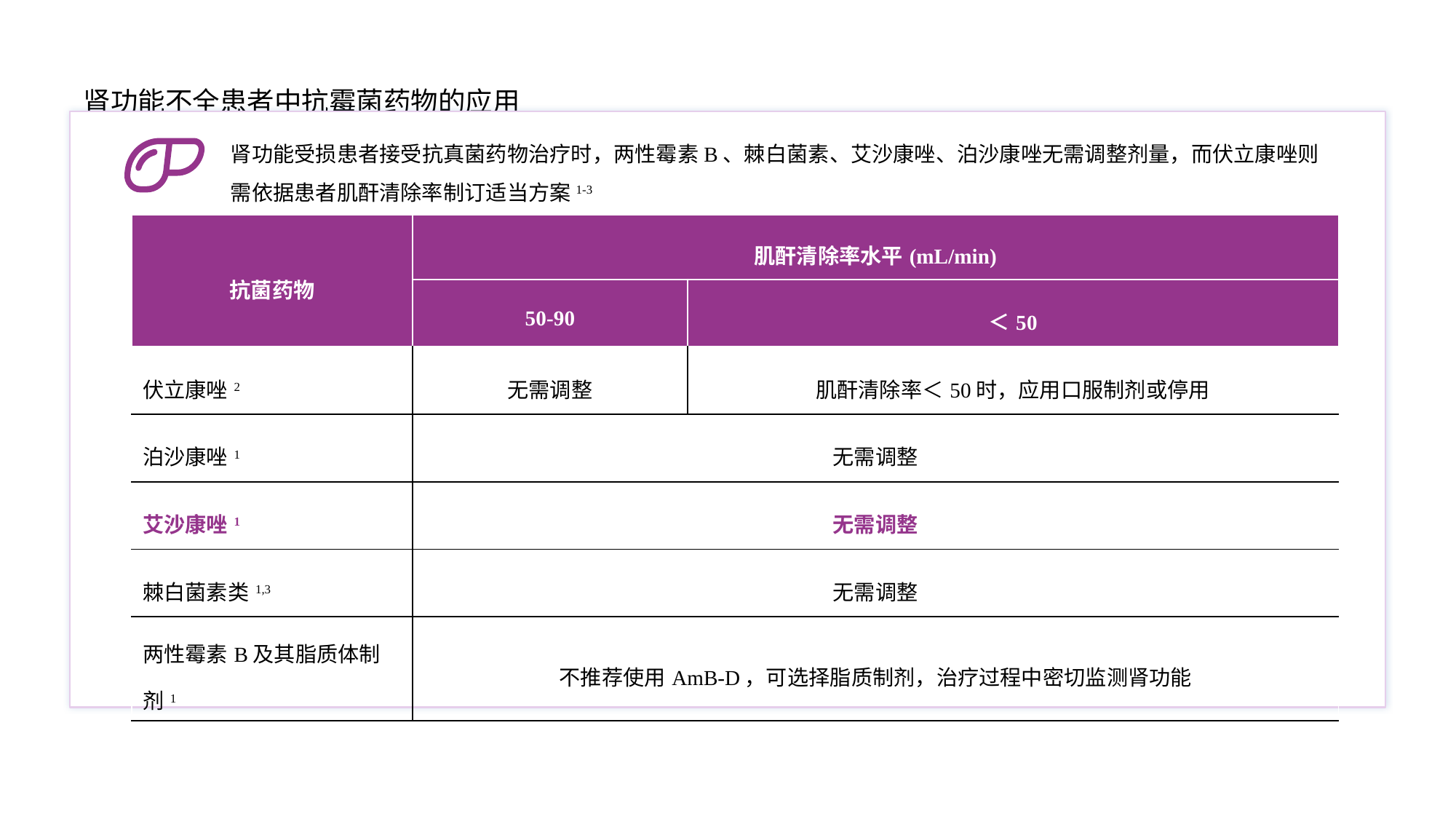

# 肾功能不全患者中抗霉菌药物的应用

肾功能受损患者接受抗真菌药物治疗时，两性霉素B、棘白菌素、艾沙康唑、泊沙康唑无需调整剂量，而伏立康唑则需依据患者肌酐清除率制订适当方案1-3

| 抗菌药物 | 肌酐清除率水平(mL/min) |  |
| --- | --- | --- |
|  | 50-90 | ＜50 |
| 伏立康唑2 | 无需调整 | 肌酐清除率＜50时，应用口服制剂或停用 |
| 泊沙康唑1 | 无需调整 |  |
| 艾沙康唑1 | 无需调整 |  |
| 棘白菌素类1,3 | 无需调整 |  |
| 两性霉素B及其脂质体制剂1 | 不推荐使用AmB-D，可选择脂质制剂，治疗过程中密切监测肾功能 |  |
1. Tragiannidis A,et al.Expert Opin Drug Saf . 2021 Sep;20(9) 1061-1074.     2. Chatelon J,et al.Adv Ther. 2019 Dec;36(12):3308-3320.     3. Muilwijk EW,et al.Expert Rev Anti Infect Ther . 2015 Jun;13(6):799-815